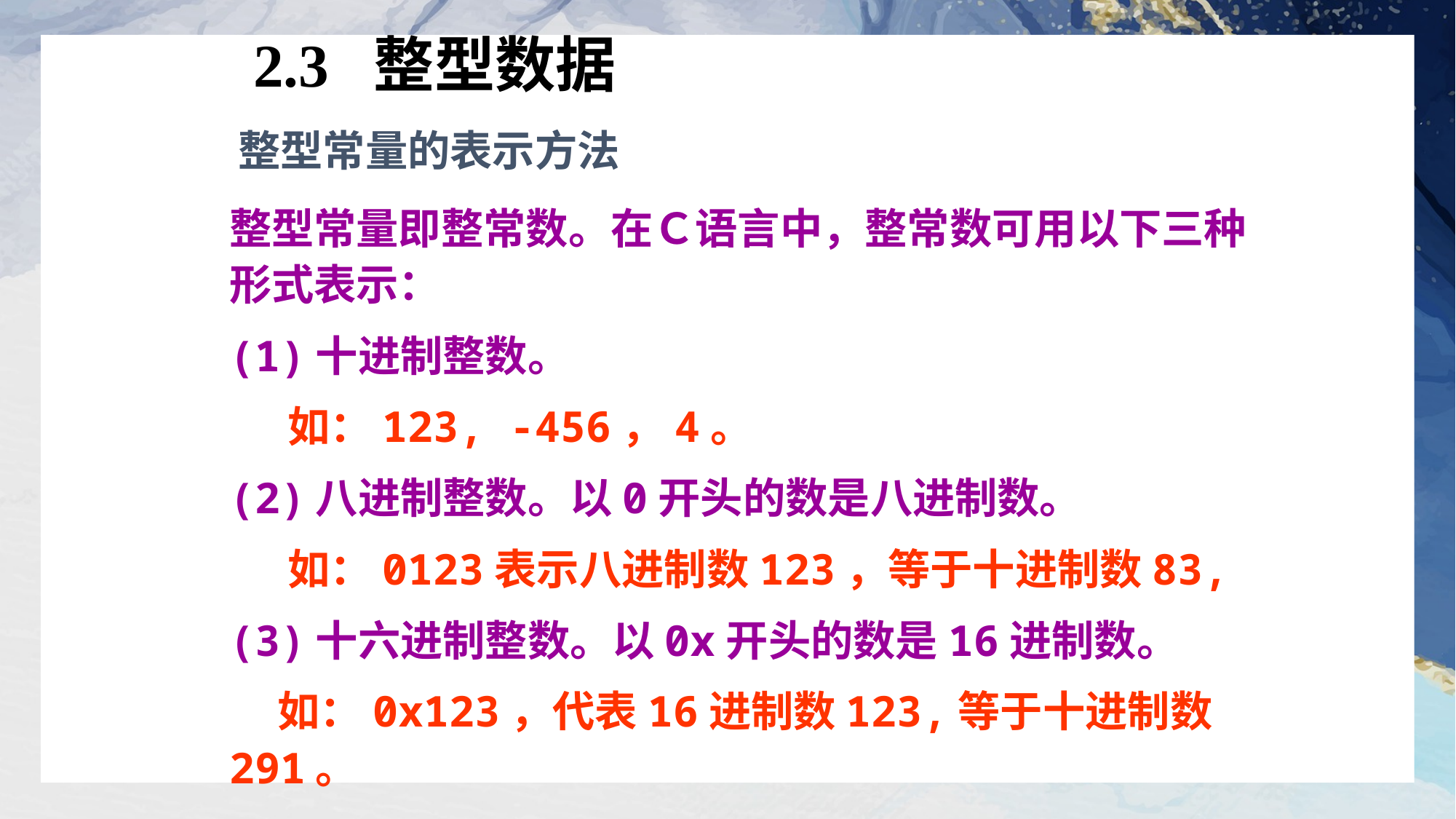

# 2.3  整型数据
整型常量的表示方法
整型常量即整常数。在Ｃ语言中，整常数可用以下三种形式表示：
(1)十进制整数。
     如：123, -456，4。
(2)八进制整数。以0开头的数是八进制数。
     如：0123表示八进制数123，等于十进制数83,
(3)十六进制整数。以0x开头的数是16进制数。
    如：0x123，代表16进制数123,等于十进制数291。